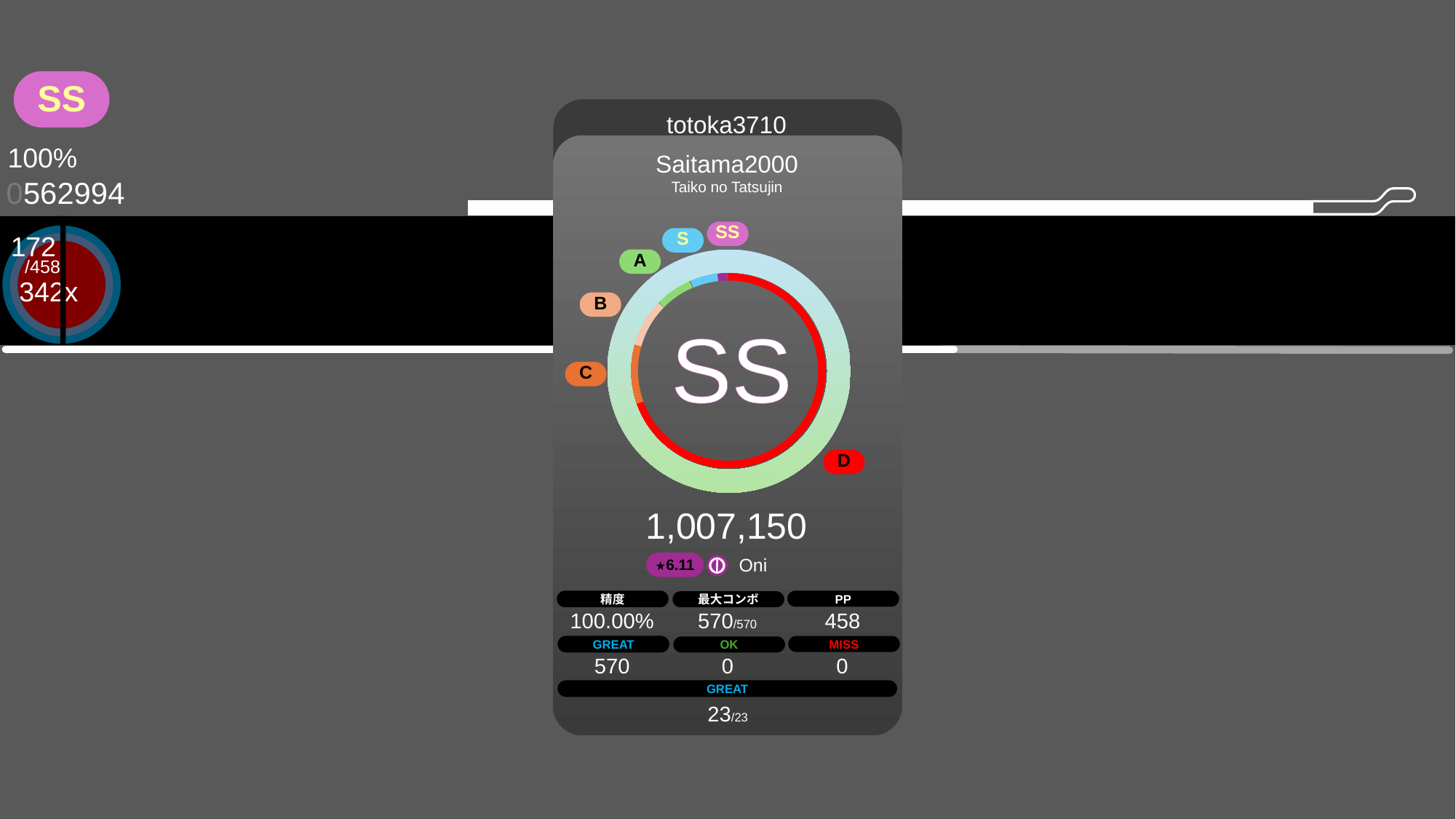

SS

totoka3710
100%

Saitama2000
Taiko no Tatsujin
0562994

SS
172
S

A
/458
342x

B
SS
C
D
1,007,150
Oni
★6.11

精度
PP
最大コンボ
570/570
458
100.00%
GREAT
MISS
OK
570
0
0
GREAT
23/23